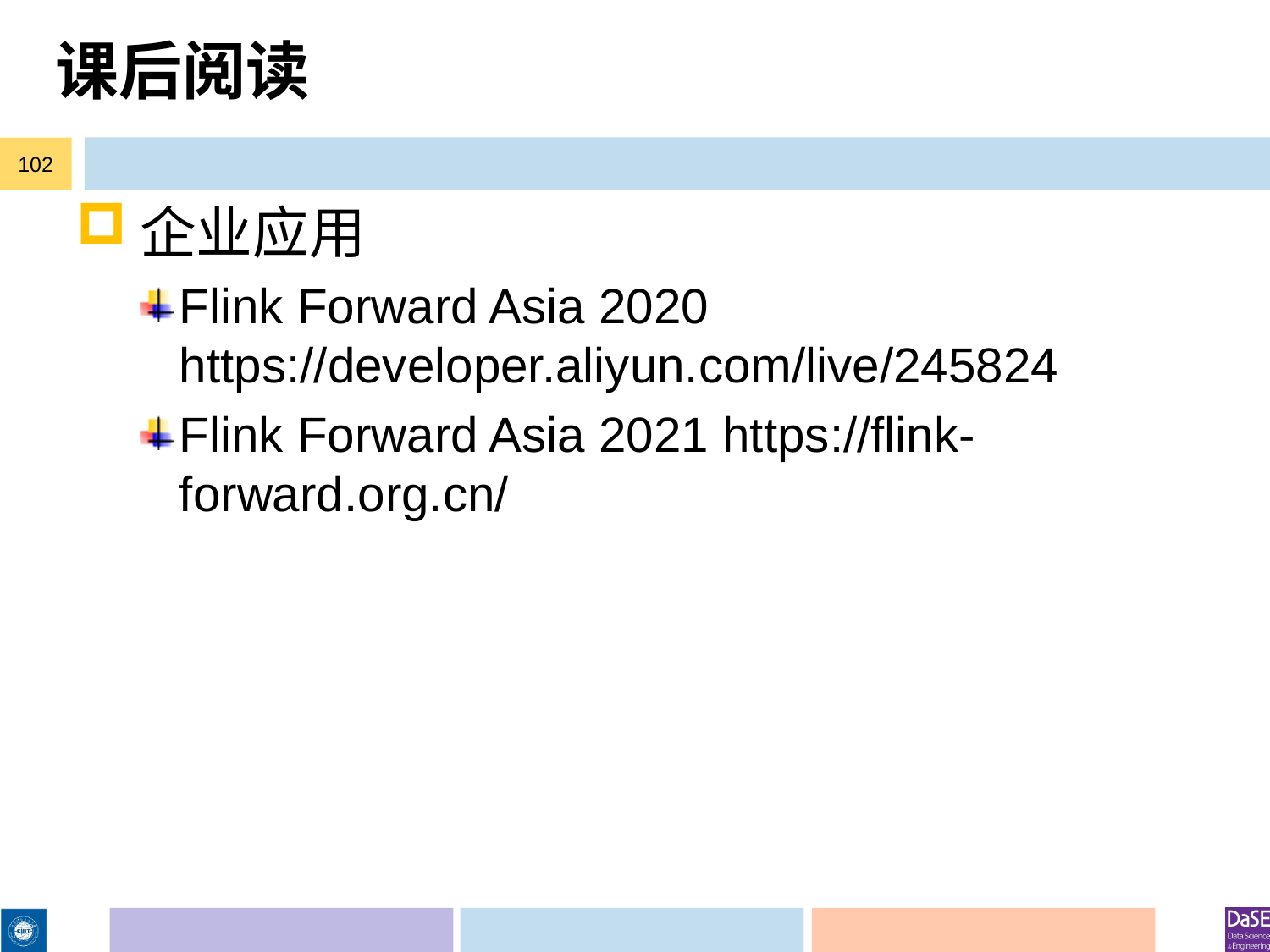

# 课后阅读
102
企业应用
Flink Forward Asia 2020 https://developer.aliyun.com/live/245824
Flink Forward Asia 2021 https://flink-forward.org.cn/